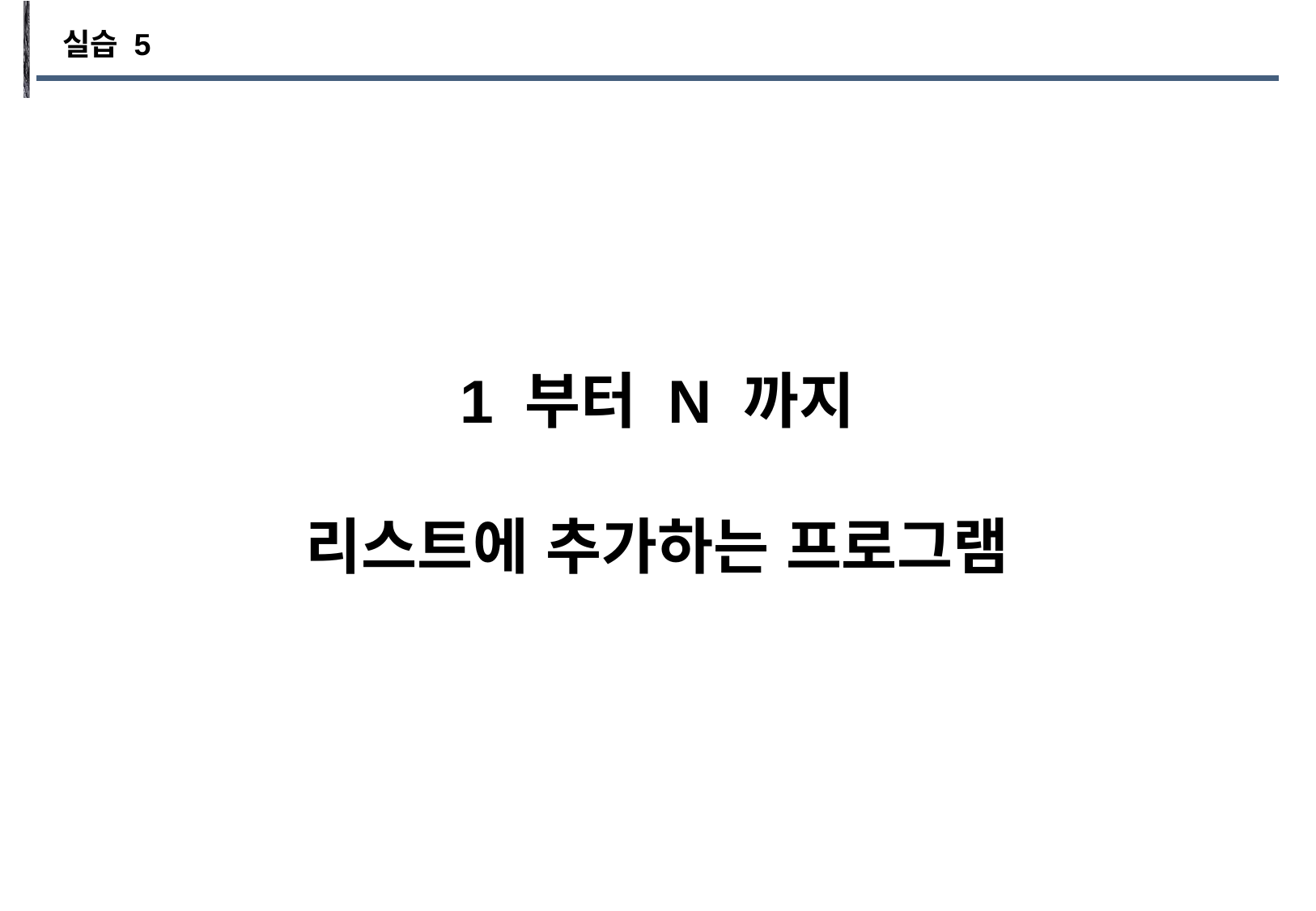

실습 5

1 부터 N 까지

리스트에 추가하는 프로그램